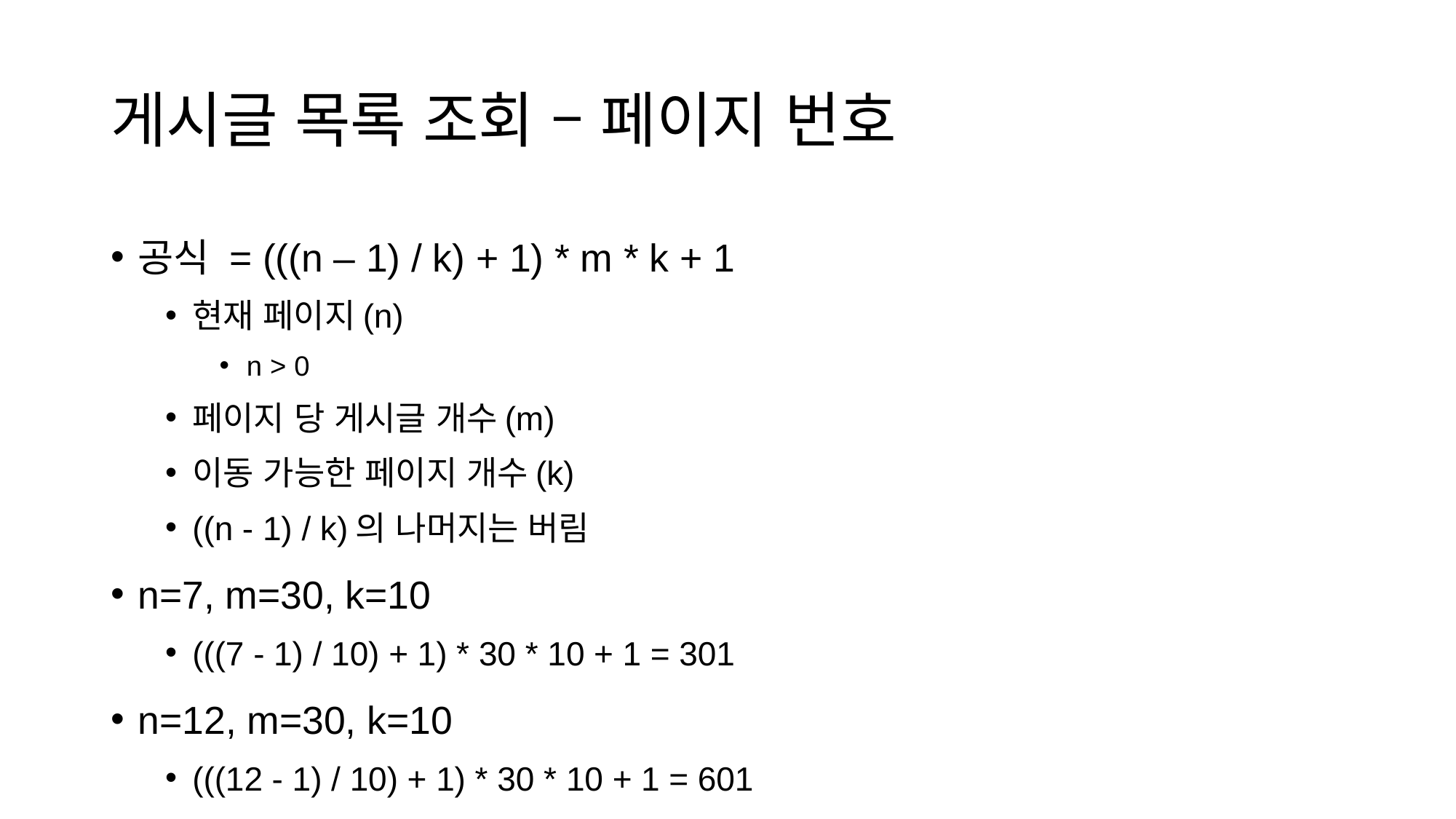

# 게시글 목록 조회 – 페이지 번호
공식 = (((n – 1) / k) + 1) * m * k + 1
현재 페이지(n)
n > 0
페이지 당 게시글 개수(m)
이동 가능한 페이지 개수(k)
((n - 1) / k)의 나머지는 버림
n=7, m=30, k=10
(((7 - 1) / 10) + 1) * 30 * 10 + 1 = 301
n=12, m=30, k=10
(((12 - 1) / 10) + 1) * 30 * 10 + 1 = 601